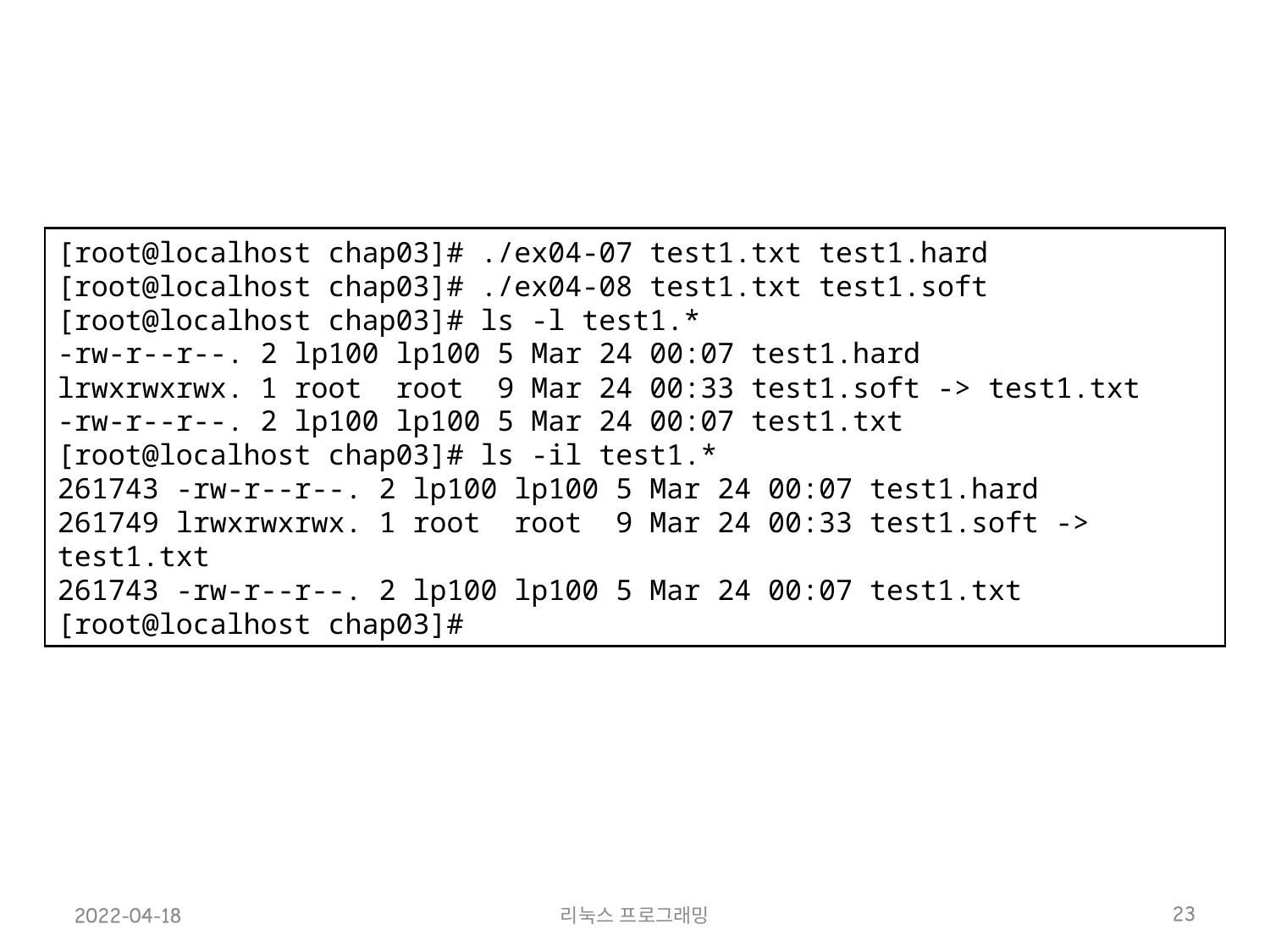

[root@localhost chap03]# ./ex04-07 test1.txt test1.hard
[root@localhost chap03]# ./ex04-08 test1.txt test1.soft
[root@localhost chap03]# ls -l test1.*
-rw-r--r--. 2 lp100 lp100 5 Mar 24 00:07 test1.hard
lrwxrwxrwx. 1 root  root  9 Mar 24 00:33 test1.soft -> test1.txt
-rw-r--r--. 2 lp100 lp100 5 Mar 24 00:07 test1.txt
[root@localhost chap03]# ls -il test1.*
261743 -rw-r--r--. 2 lp100 lp100 5 Mar 24 00:07 test1.hard
261749 lrwxrwxrwx. 1 root  root  9 Mar 24 00:33 test1.soft -> test1.txt
261743 -rw-r--r--. 2 lp100 lp100 5 Mar 24 00:07 test1.txt
[root@localhost chap03]#
2022-04-18
리눅스 프로그래밍
23